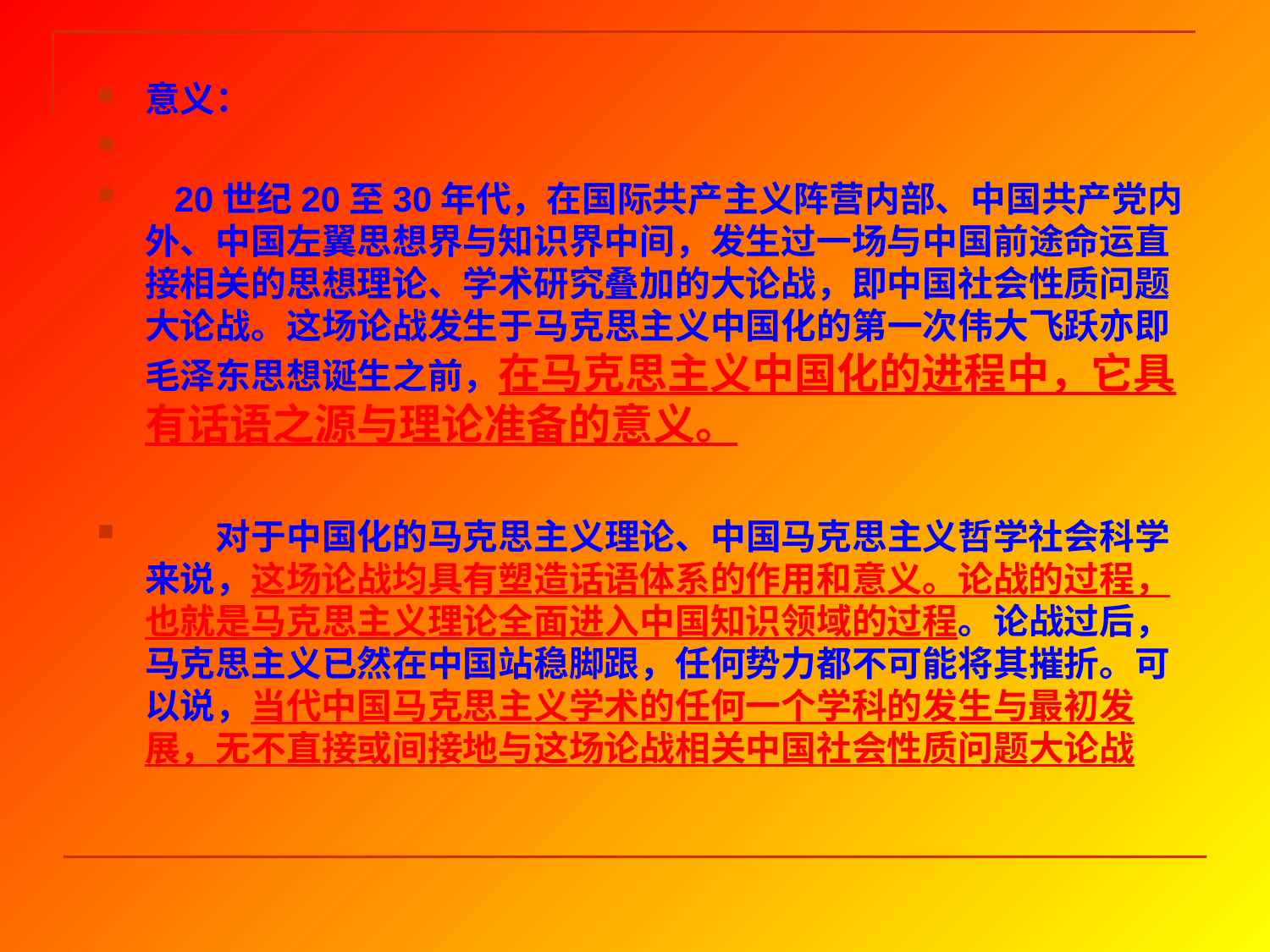

意义：

   20世纪20至30年代，在国际共产主义阵营内部、中国共产党内外、中国左翼思想界与知识界中间，发生过一场与中国前途命运直接相关的思想理论、学术研究叠加的大论战，即中国社会性质问题大论战。这场论战发生于马克思主义中国化的第一次伟大飞跃亦即毛泽东思想诞生之前，在马克思主义中国化的进程中，它具有话语之源与理论准备的意义。

　　对于中国化的马克思主义理论、中国马克思主义哲学社会科学来说，这场论战均具有塑造话语体系的作用和意义。论战的过程，也就是马克思主义理论全面进入中国知识领域的过程。论战过后，马克思主义已然在中国站稳脚跟，任何势力都不可能将其摧折。可以说，当代中国马克思主义学术的任何一个学科的发生与最初发展，无不直接或间接地与这场论战相关中国社会性质问题大论战